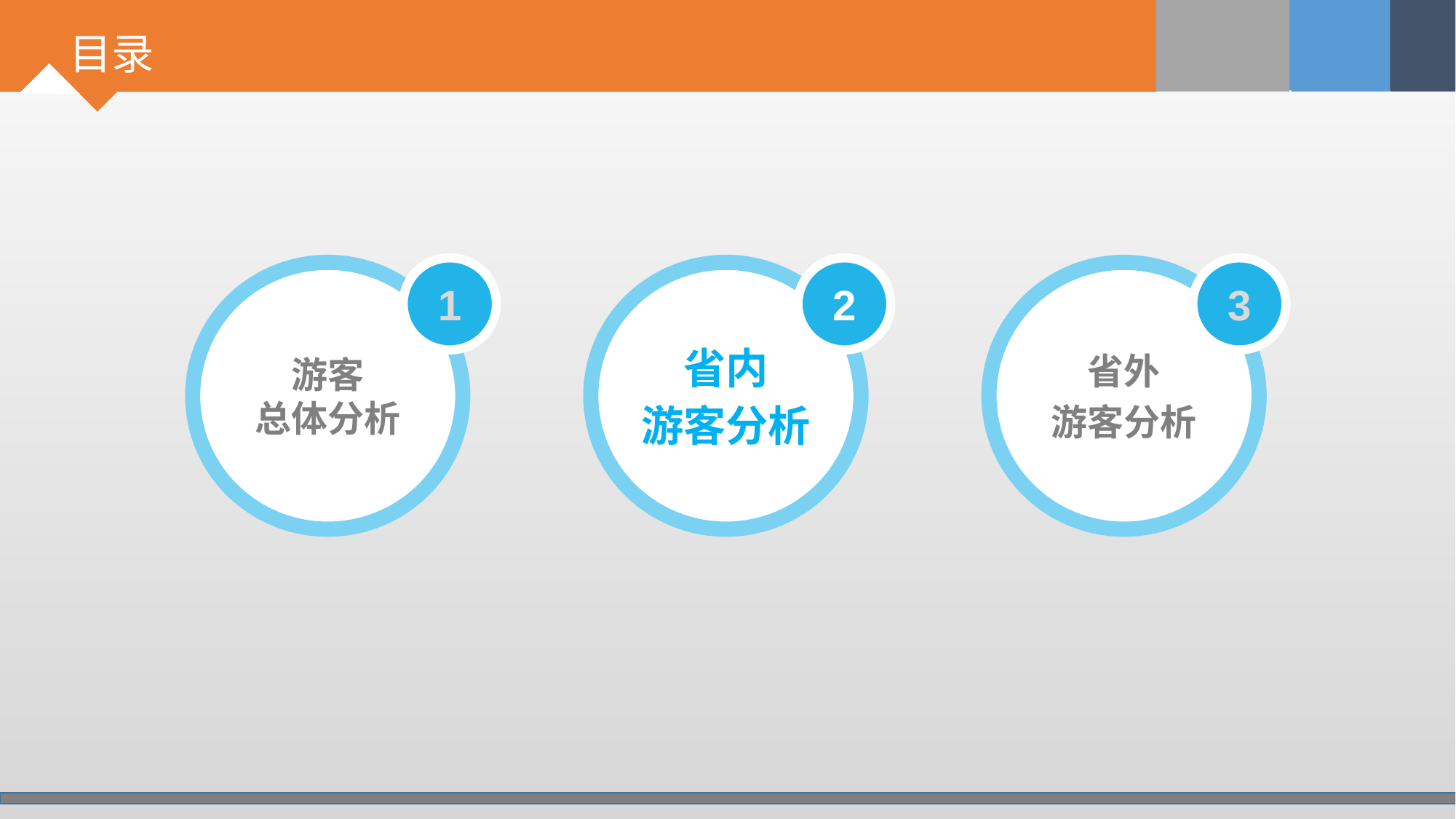

# 目录
1
2
3
游客
总体分析
省内
游客分析
省外
游客分析